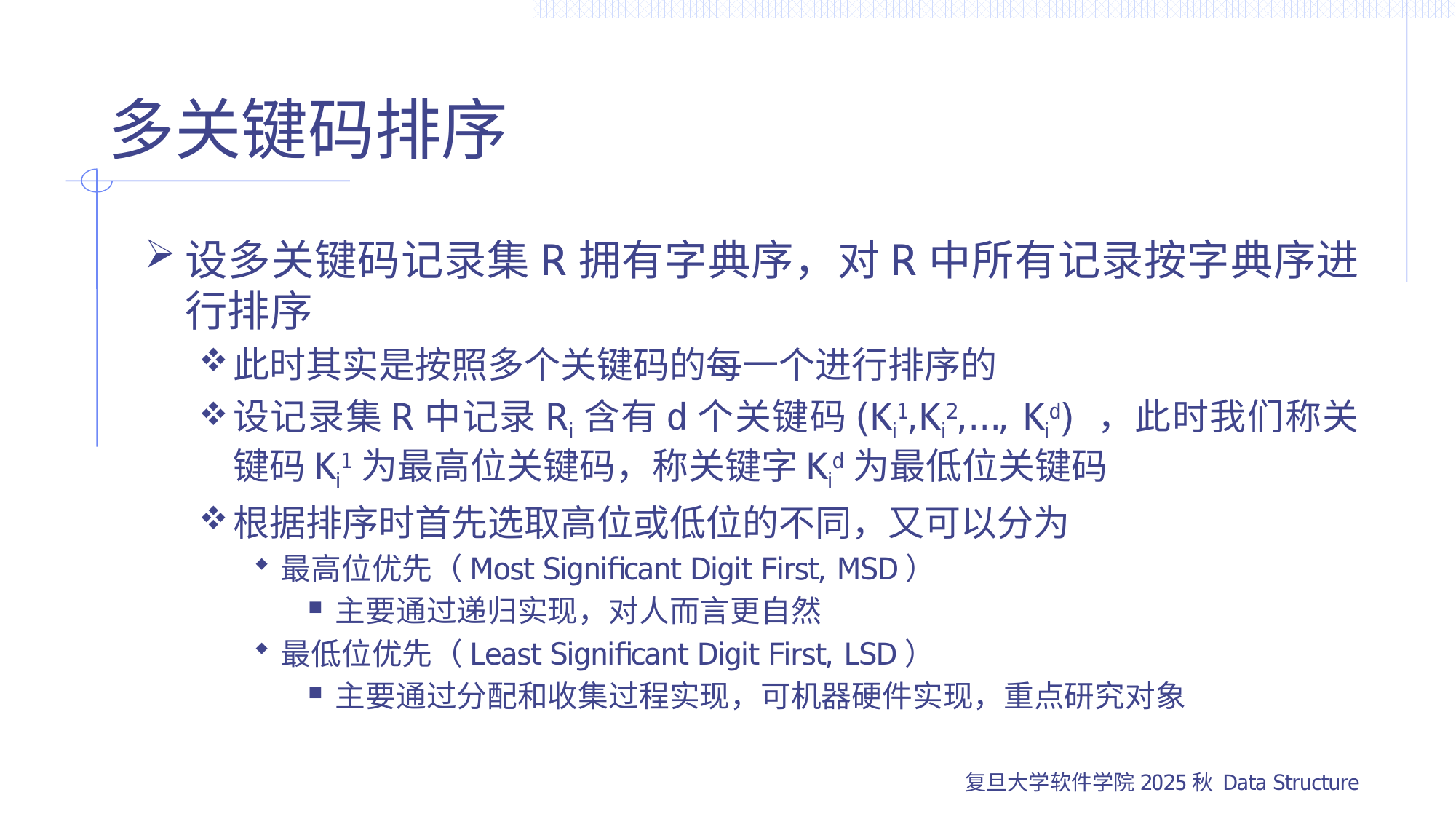

# 多关键码排序
设多关键码记录集R拥有字典序，对R中所有记录按字典序进行排序
此时其实是按照多个关键码的每一个进行排序的
设记录集R中记录Ri含有d个关键码(Ki1,Ki2,..., Kid) ，此时我们称关键码Ki1为最高位关键码，称关键字Kid为最低位关键码
根据排序时首先选取高位或低位的不同，又可以分为
最高位优先（Most Significant Digit First, MSD）
主要通过递归实现，对人而言更自然
最低位优先（Least Significant Digit First, LSD）
主要通过分配和收集过程实现，可机器硬件实现，重点研究对象